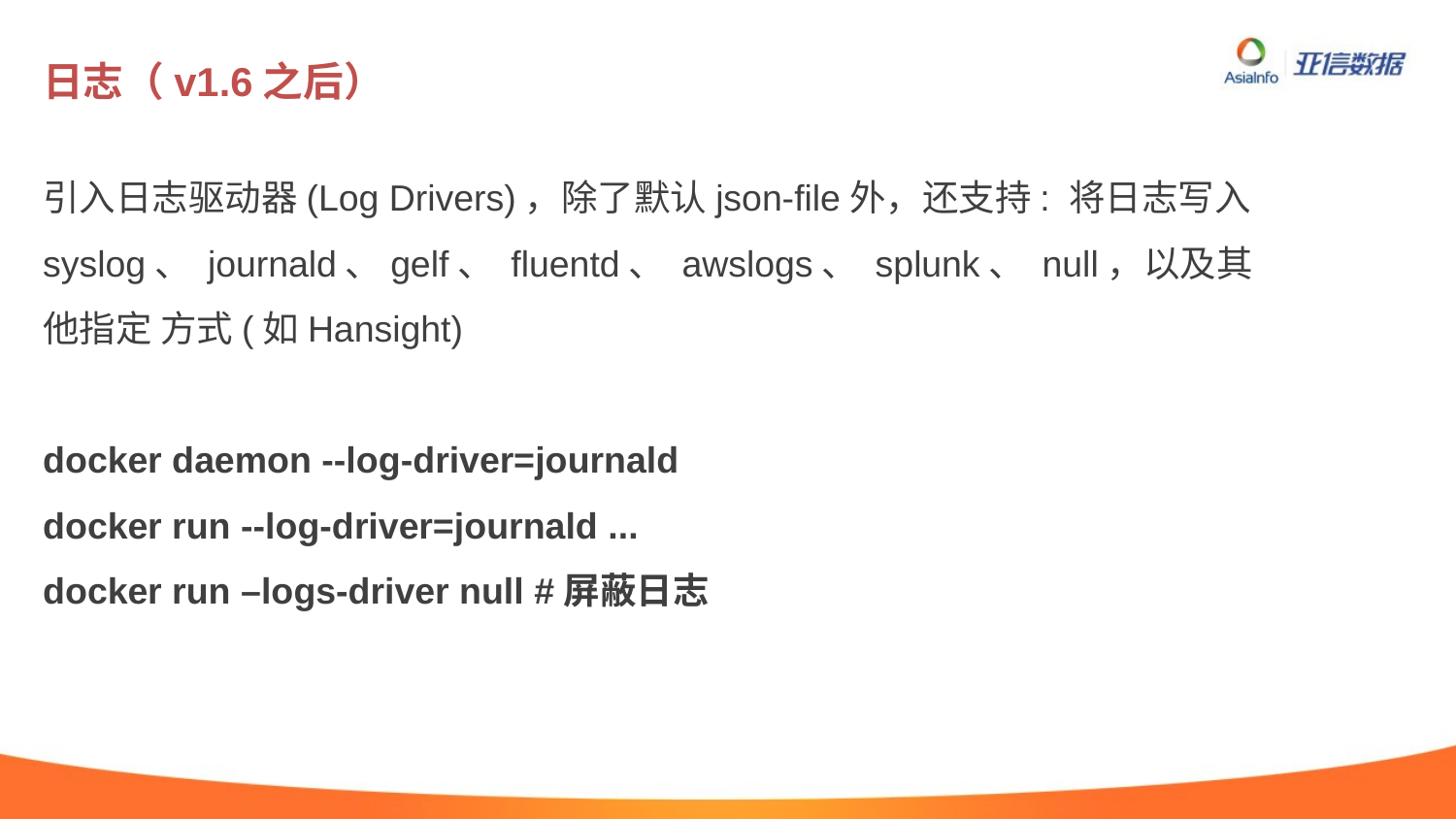

# 日志（v1.6之后）
引入日志驱动器(Log Drivers)，除了默认json-file外，还支持: 将日志写入 syslog、 journald、gelf、 fluentd、 awslogs、 splunk、 null，以及其他指定 方式(如Hansight)

docker daemon --log-driver=journald
docker run --log-driver=journald ...
docker run –logs-driver null #屏蔽日志